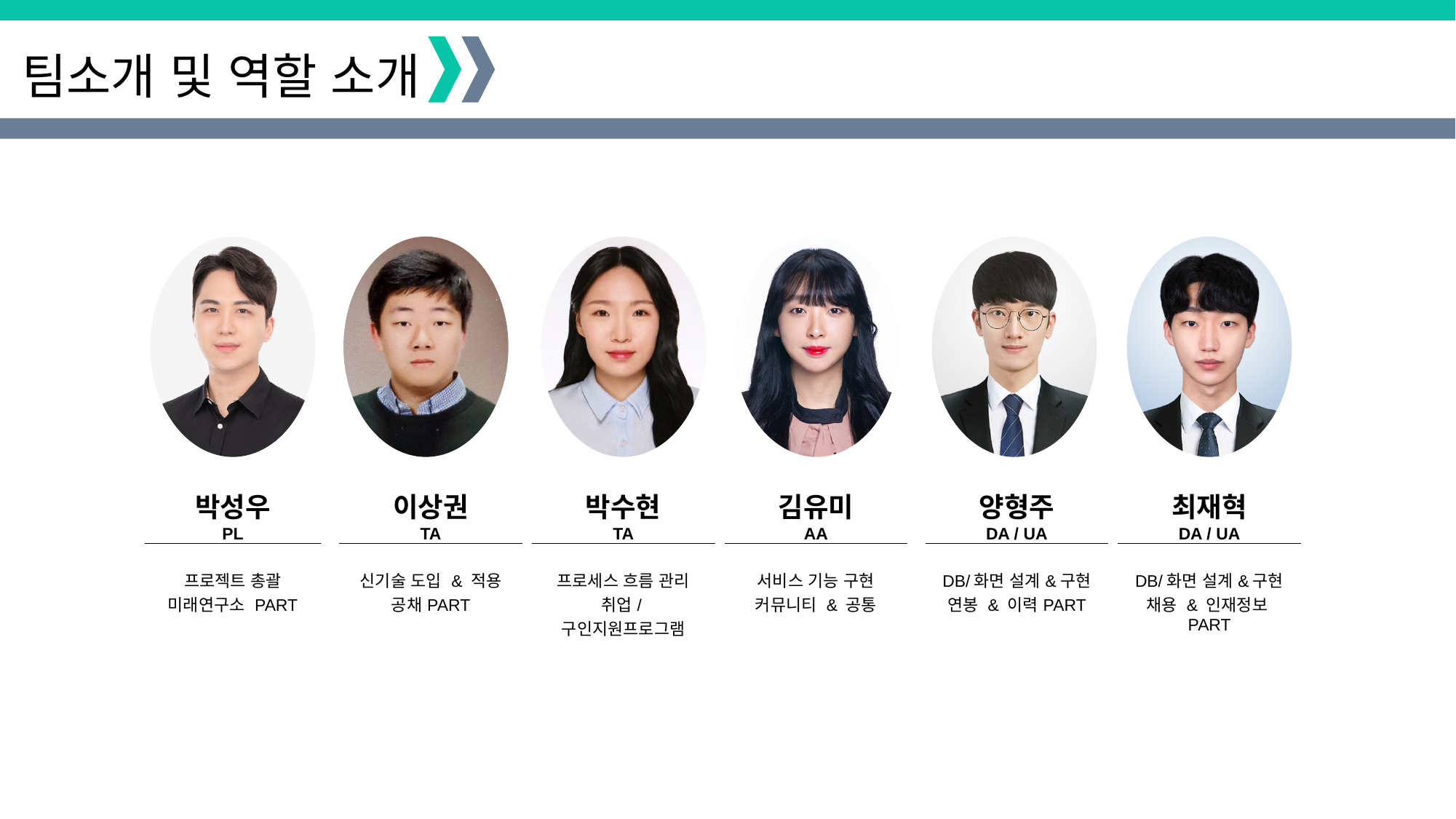

팀소개 및 역할 소개

| 박성우 PL |
| --- |
| 프로젝트 총괄 미래연구소 PART |
| 이상권 TA |
| --- |
| 신기술 도입 & 적용 공채PART |
| 박수현 TA |
| --- |
| 프로세스 흐름 관리 취업/구인지원프로그램 |
| 김유미 AA |
| --- |
| 서비스 기능 구현 커뮤니티 & 공통 |
| 양형주 DA / UA |
| --- |
| DB/화면 설계&구현 연봉 & 이력PART |
| 최재혁 DA / UA |
| --- |
| DB/화면 설계&구현 채용 & 인재정보PART |